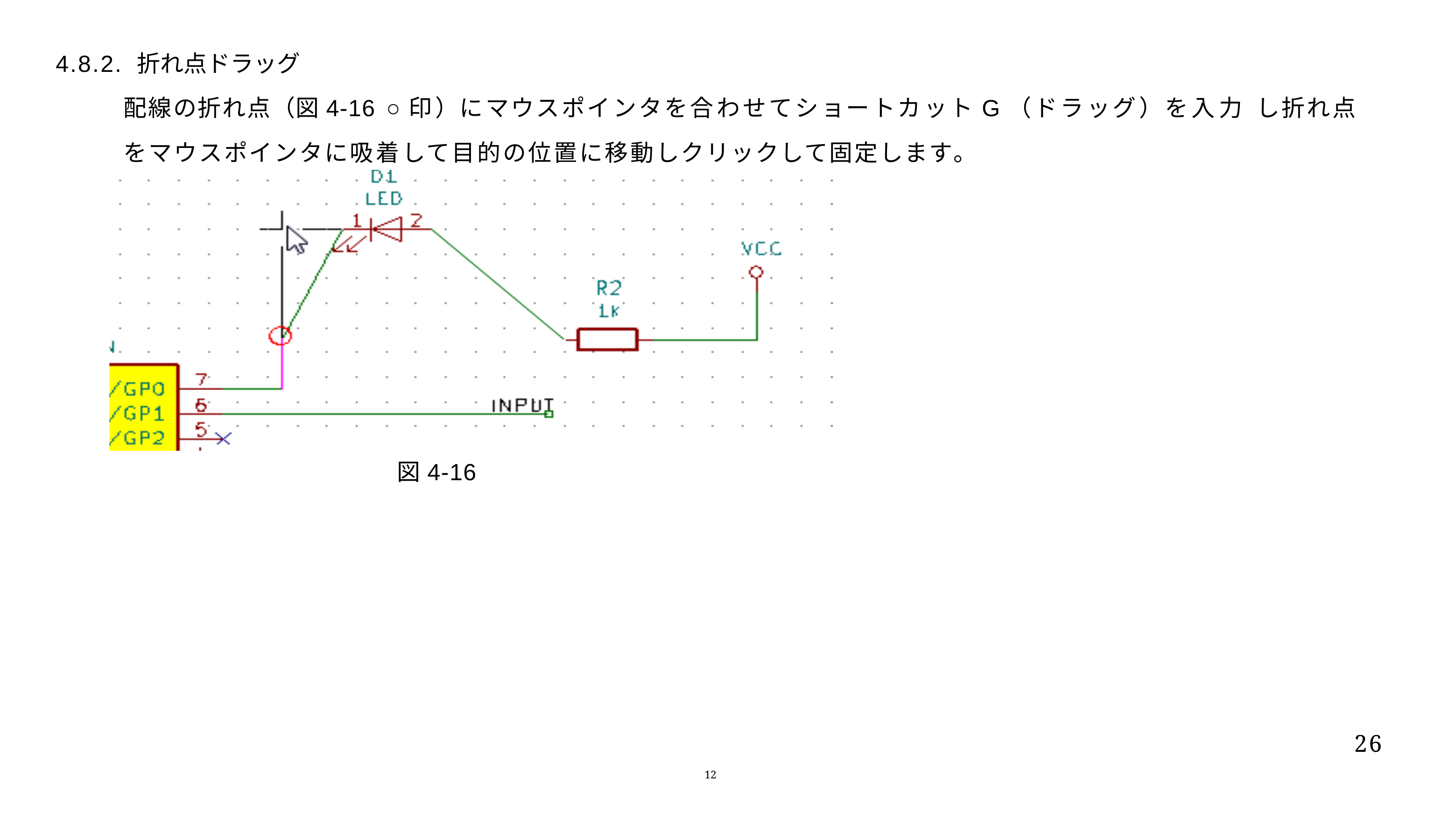

4.8.2. 折れ点ドラッグ
配線の折れ点（図4-16 ○印）にマウスポインタを合わせてショートカットG（ドラッグ）を入力 し折れ点をマウスポインタに吸着して目的の位置に移動しクリックして固定します。

図4-16
26
12